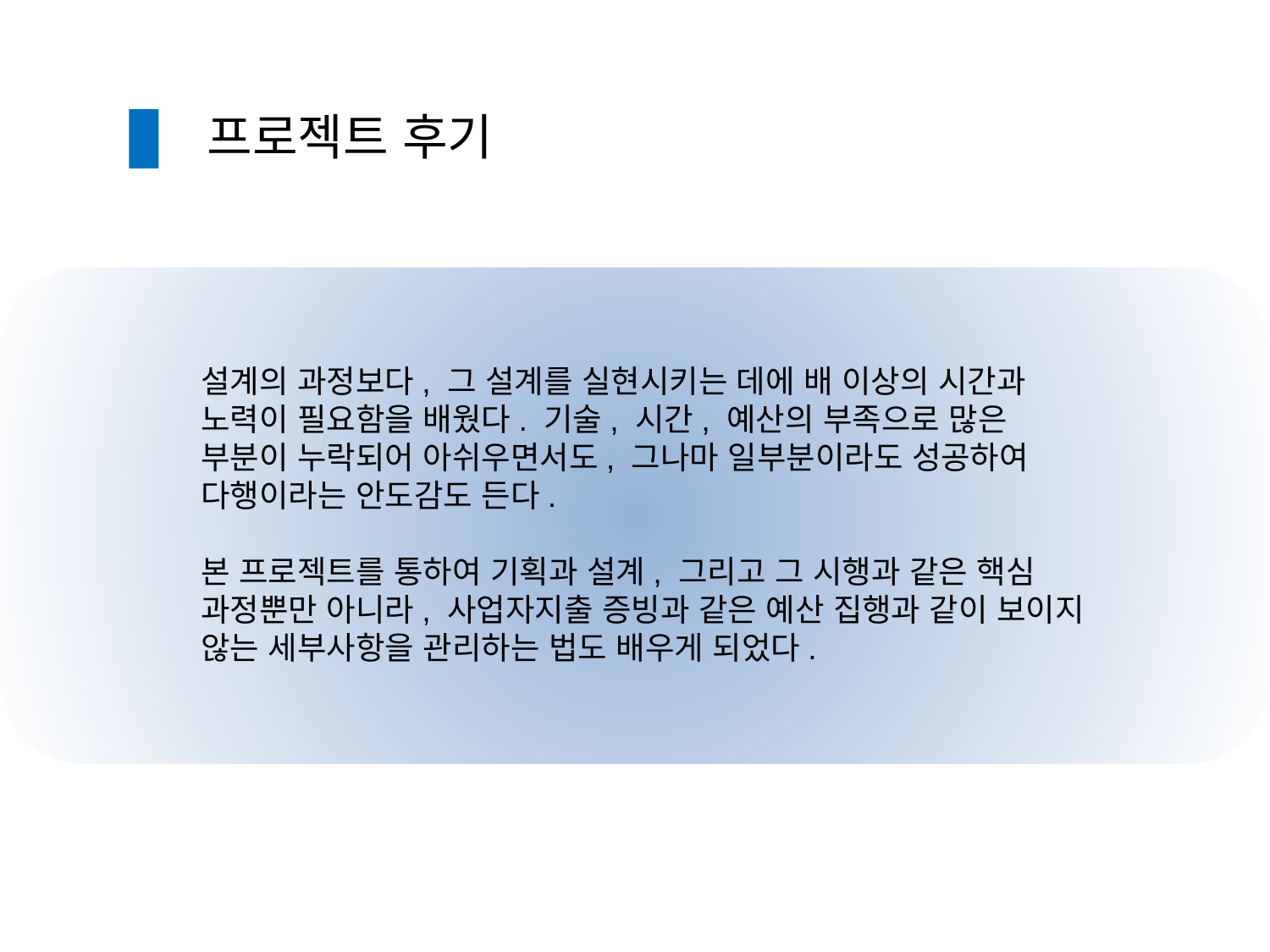

프로젝트 후기

설계의 과정보다, 그 설계를 실현시키는 데에 배 이상의 시간과 노력이 필요함을 배웠다. 기술, 시간, 예산의 부족으로 많은 부분이 누락되어 아쉬우면서도, 그나마 일부분이라도 성공하여 다행이라는 안도감도 든다.

본 프로젝트를 통하여 기획과 설계, 그리고 그 시행과 같은 핵심 과정뿐만 아니라, 사업자지출 증빙과 같은 예산 집행과 같이 보이지 않는 세부사항을 관리하는 법도 배우게 되었다.